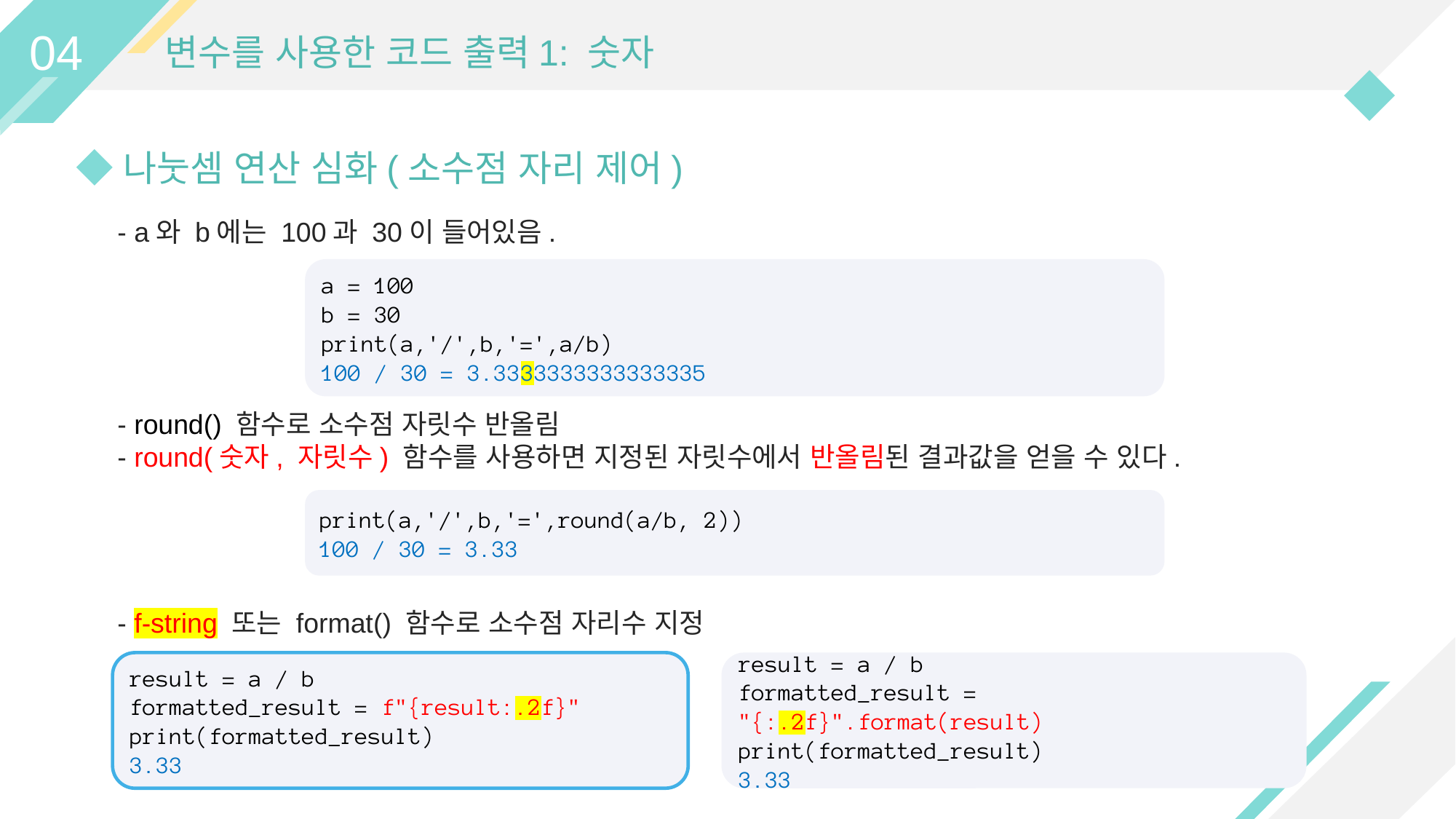

04
변수를 사용한 코드 출력1: 숫자

나눗셈 연산 심화(소수점 자리 제어)

- a와 b에는 100과 30이 들어있음.
a = 100
b = 30
print(a,'/',b,'=',a/b)
100 / 30 = 3.3333333333333335
- round() 함수로 소수점 자릿수 반올림
- round(숫자, 자릿수) 함수를 사용하면 지정된 자릿수에서 반올림된 결과값을 얻을 수 있다.
print(a,'/',b,'=',round(a/b, 2))
100 / 30 = 3.33
- f-string 또는 format() 함수로 소수점 자리수 지정

result = a / b
formatted_result = "{:.2f}".format(result)
print(formatted_result)
3.33
result = a / b
formatted_result = f"{result:.2f}"
print(formatted_result)
3.33